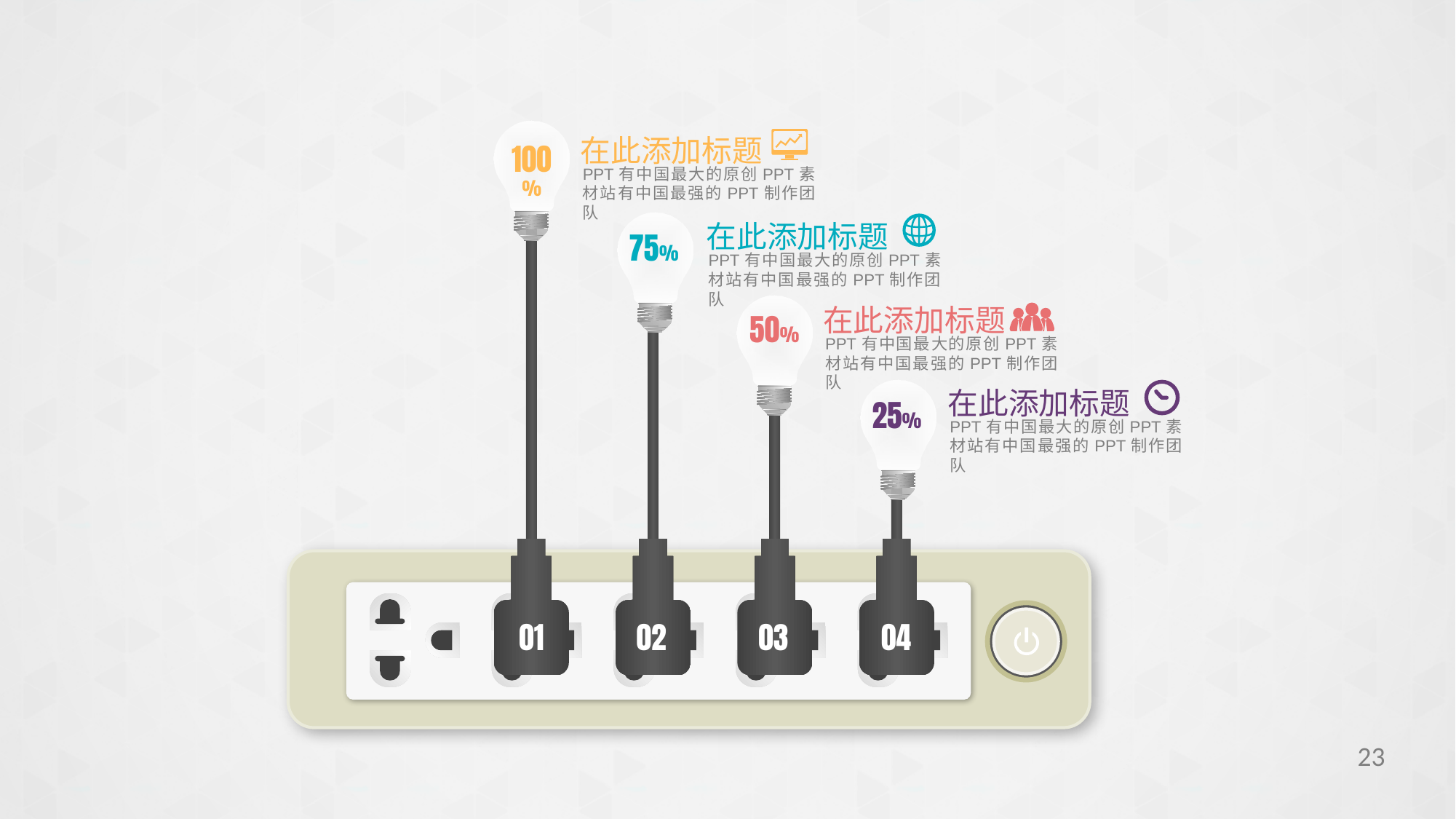

在此添加标题
PPT有中国最大的原创PPT素材站有中国最强的PPT制作团队

100%

在此添加标题
PPT有中国最大的原创PPT素材站有中国最强的PPT制作团队

75%

在此添加标题
PPT有中国最大的原创PPT素材站有中国最强的PPT制作团队

50%

在此添加标题
PPT有中国最大的原创PPT素材站有中国最强的PPT制作团队

25%

01
02
03
04

23